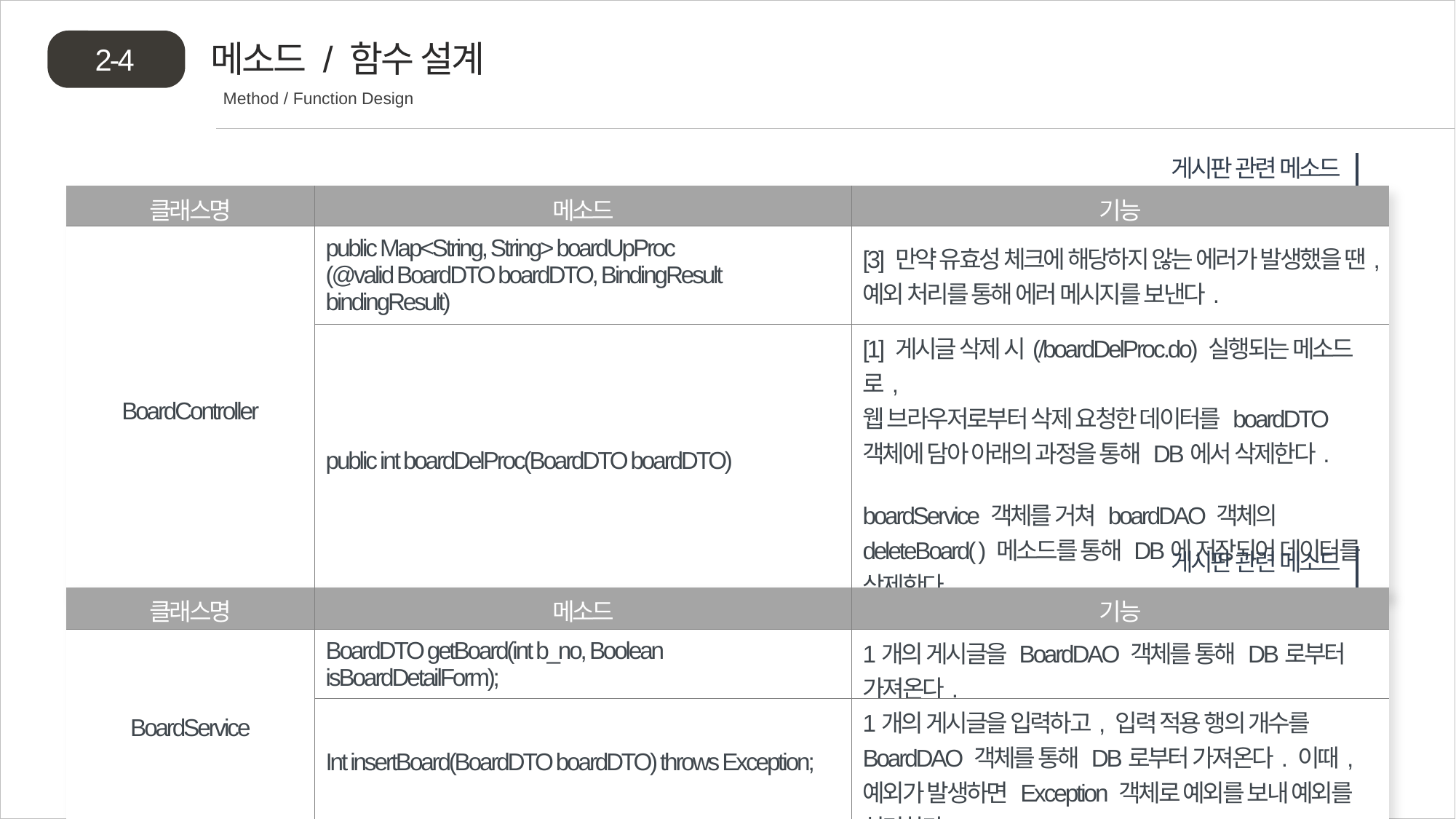

메소드 / 함수 설계
2-4
Method / Function Design
게시판 관련 메소드
| 클래스명 | 메소드 | 기능 |
| --- | --- | --- |
| BoardController | public Map<String, String> boardUpProc (@valid BoardDTO boardDTO, BindingResult bindingResult) | [3] 만약 유효성 체크에 해당하지 않는 에러가 발생했을 땐, 예외 처리를 통해 에러 메시지를 보낸다. |
|  | public int boardDelProc(BoardDTO boardDTO) | [1] 게시글 삭제 시(/boardDelProc.do) 실행되는 메소드로, 웹 브라우저로부터 삭제 요청한 데이터를 boardDTO 객체에 담아 아래의 과정을 통해 DB에서 삭제한다. boardService 객체를 거쳐 boardDAO 객체의 deleteBoard( ) 메소드를 통해 DB에 저장되어 데이터를 삭제한다. (이 과정에서 작업에 대한 트랜잭션이 걸린다.) |
게시판 관련 메소드
| 클래스명 | 메소드 | 기능 |
| --- | --- | --- |
| BoardService | BoardDTO getBoard(int b\_no, Boolean isBoardDetailForm); | 1개의 게시글을 BoardDAO 객체를 통해 DB로부터 가져온다. |
|  | Int insertBoard(BoardDTO boardDTO) throws Exception; | 1개의 게시글을 입력하고, 입력 적용 행의 개수를 BoardDAO 객체를 통해 DB로부터 가져온다. 이때, 예외가 발생하면 Exception 객체로 예외를 보내 예외를 처리한다. |